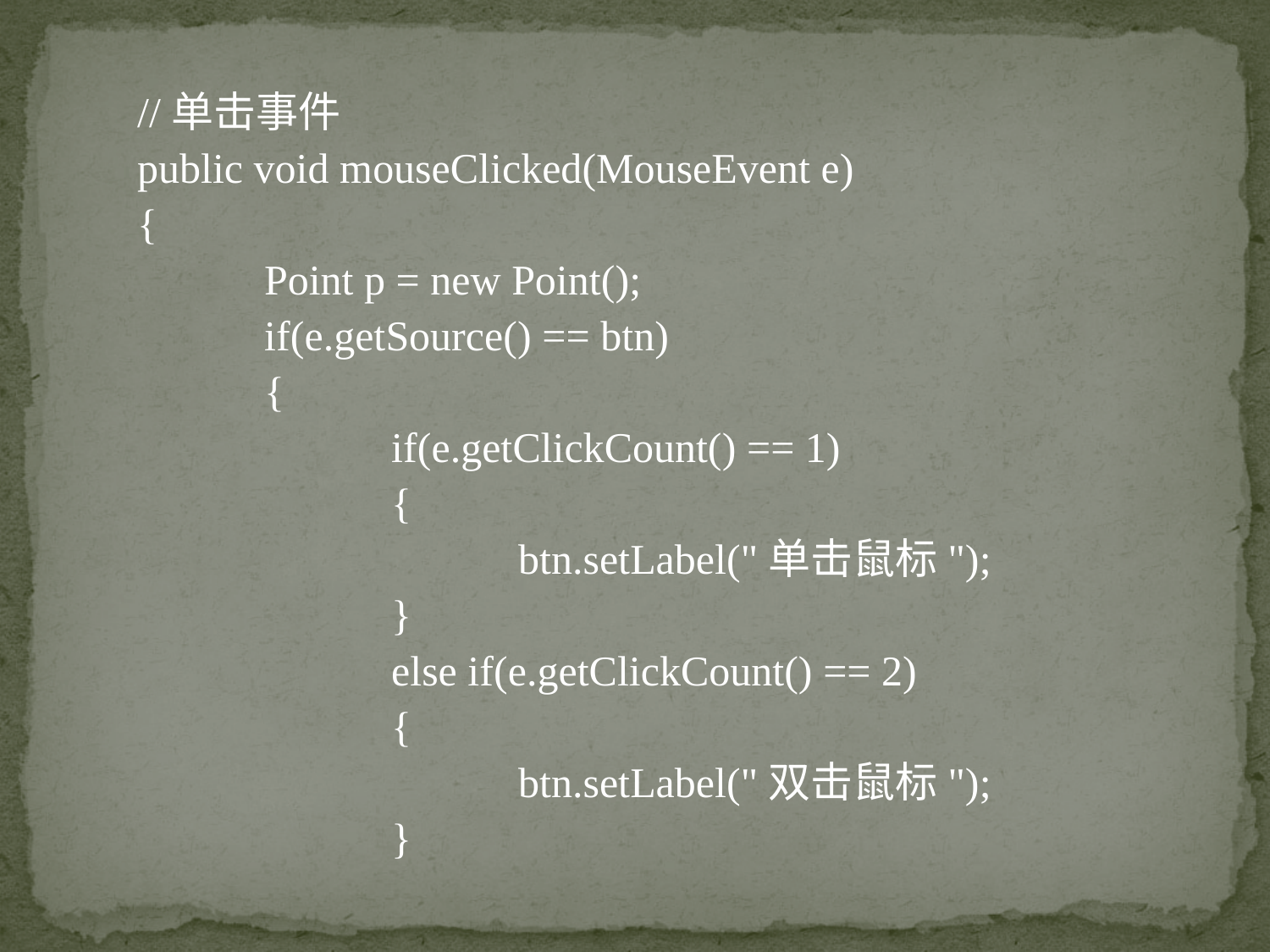

//单击事件
public void mouseClicked(MouseEvent e)
{
	Point p = new Point();
	if(e.getSource() == btn)
	{
		if(e.getClickCount() == 1)
		{
			btn.setLabel("单击鼠标");
		}
		else if(e.getClickCount() == 2)
		{
			btn.setLabel("双击鼠标");
		}